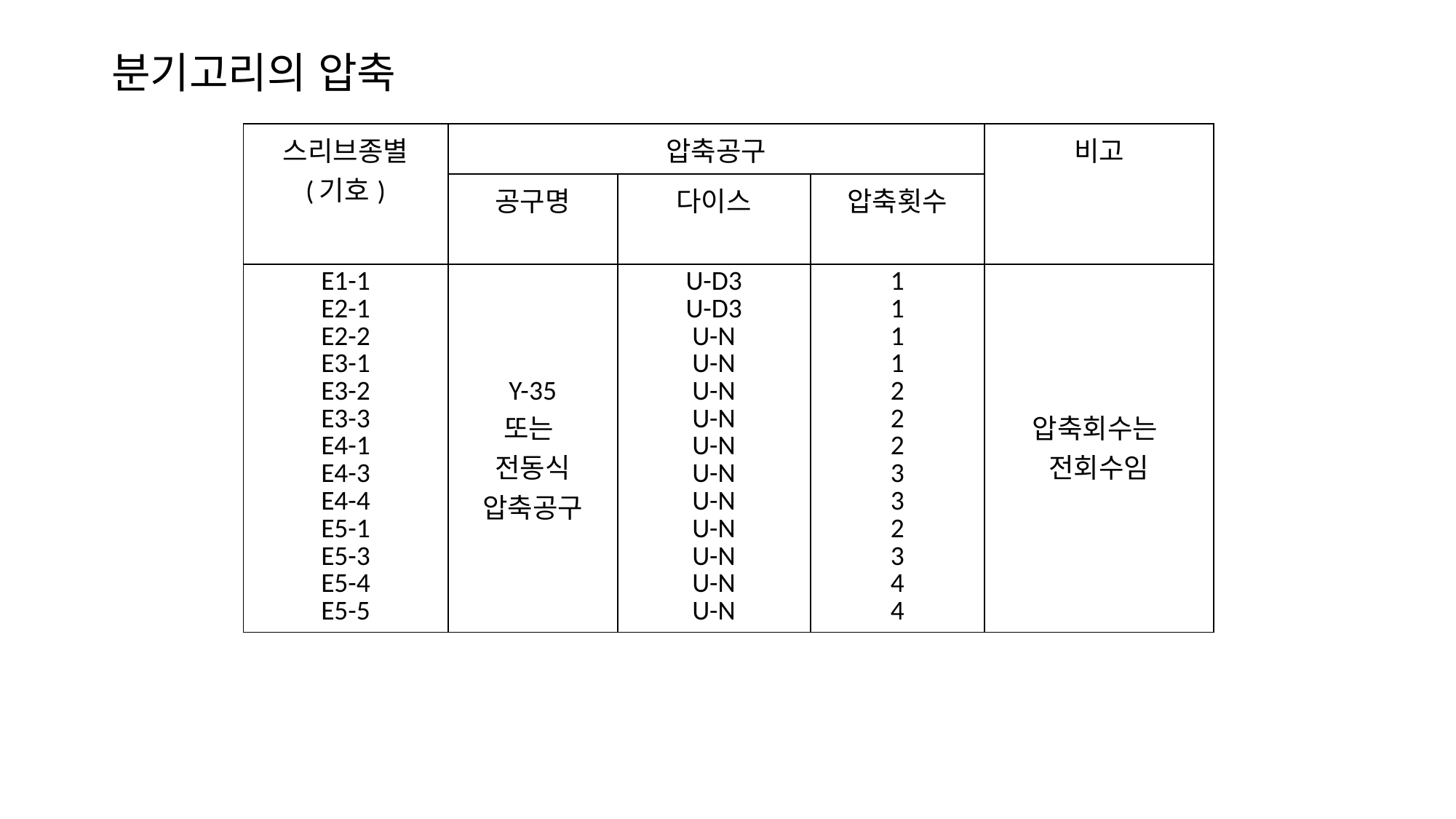

분기고리의 압축
| 스리브종별 (기호) | 압축공구 |  |  | 비고 |
| --- | --- | --- | --- | --- |
|  | 공구명 | 다이스 | 압축횟수 |  |
| E1-1 E2-1 E2-2 E3-1 E3-2 E3-3 E4-1 E4-3 E4-4 E5-1 E5-3 E5-4 E5-5 | Y-35 또는 전동식 압축공구 | U-D3 U-D3 U-N U-N U-N U-N U-N U-N U-N U-N U-N U-N U-N | 1 1 1 1 2 2 2 3 3 2 3 4 4 | 압축회수는 전회수임 |